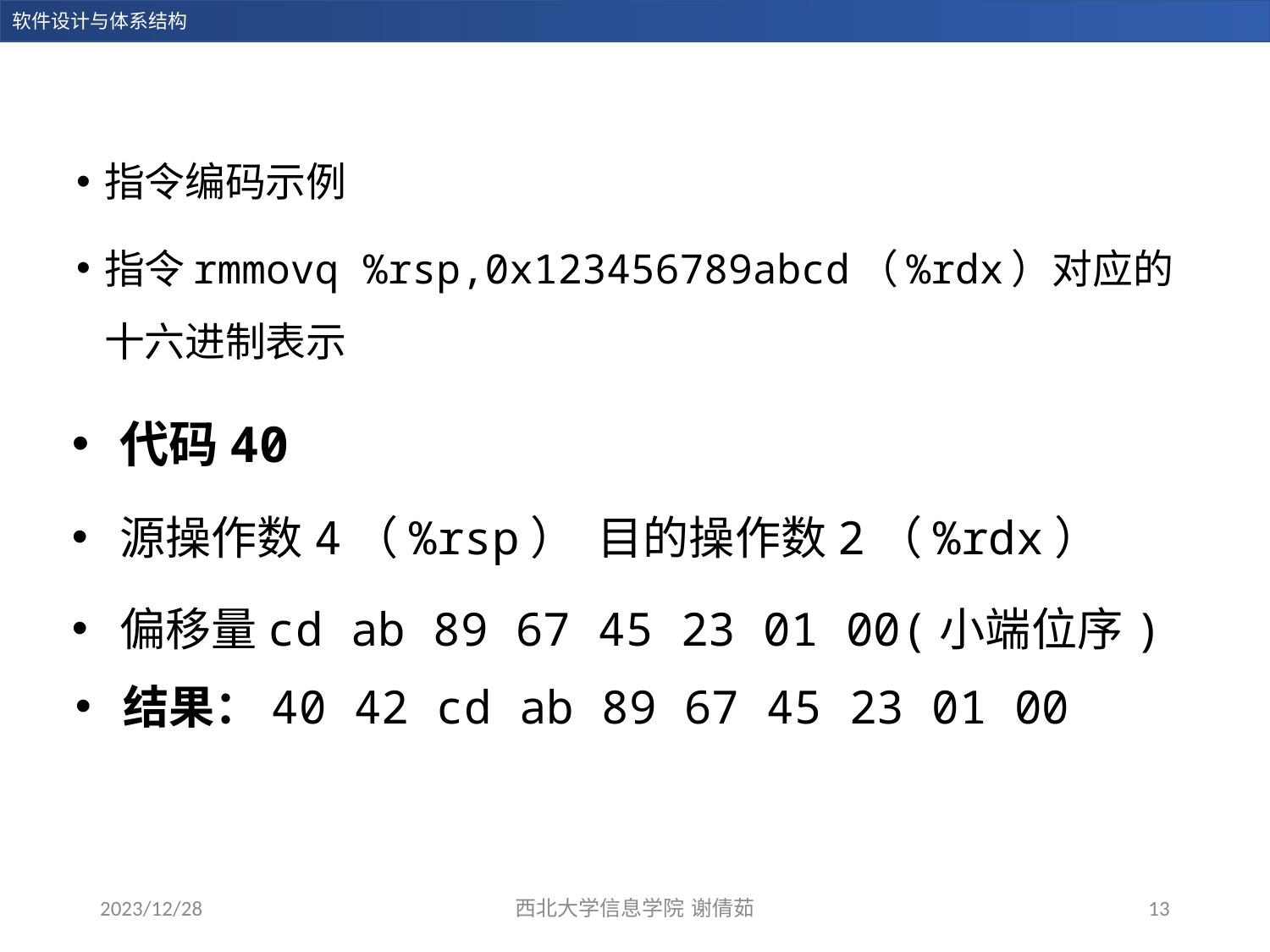

指令编码示例
指令rmmovq %rsp,0x123456789abcd（%rdx）对应的十六进制表示

代码40
源操作数4（%rsp）  目的操作数2（%rdx）
偏移量cd ab 89 67 45 23 01 00(小端位序)
结果：40 42 cd ab 89 67 45 23 01 00
2023/12/28
西北大学信息学院 谢倩茹
13